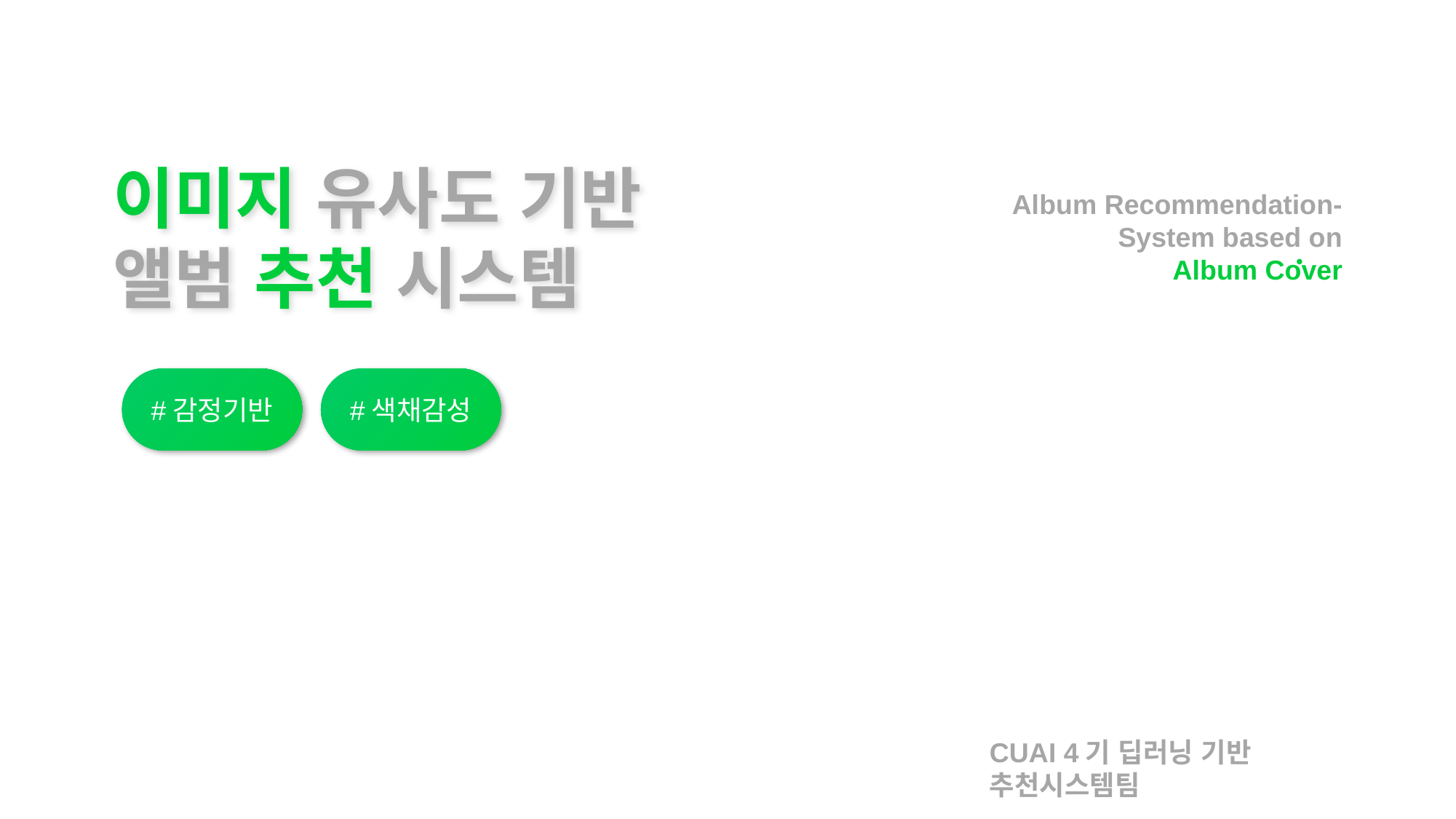

이미지 유사도 기반
앨범 추천 시스템
Album Recommendation-
System based on
Album Cover

#감정기반
#색채감성
CUAI 4기 딥러닝 기반 추천시스템팀